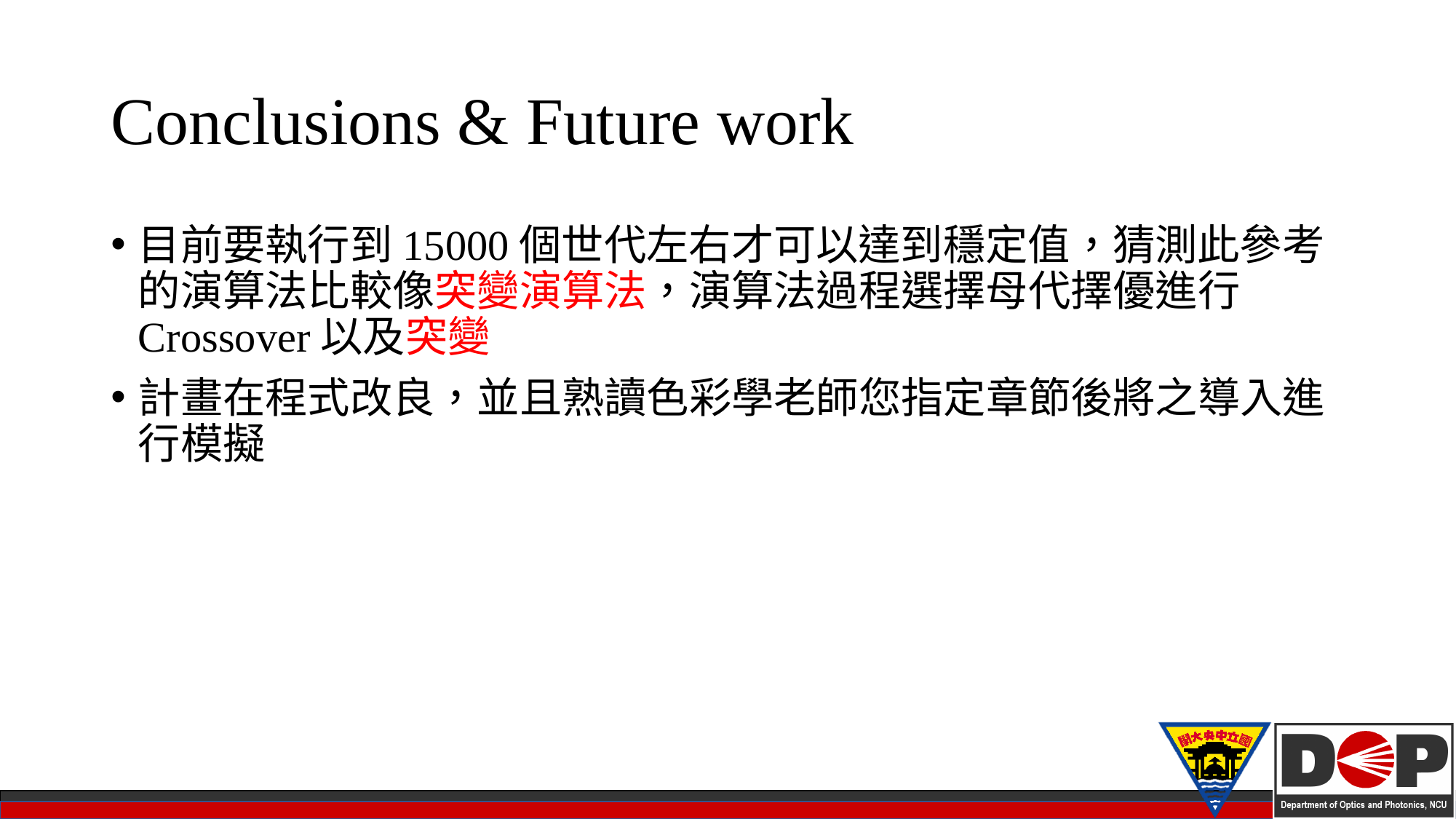

# Conclusions & Future work
目前要執行到15000個世代左右才可以達到穩定值，猜測此參考的演算法比較像突變演算法，演算法過程選擇母代擇優進行Crossover以及突變
計畫在程式改良，並且熟讀色彩學老師您指定章節後將之導入進行模擬